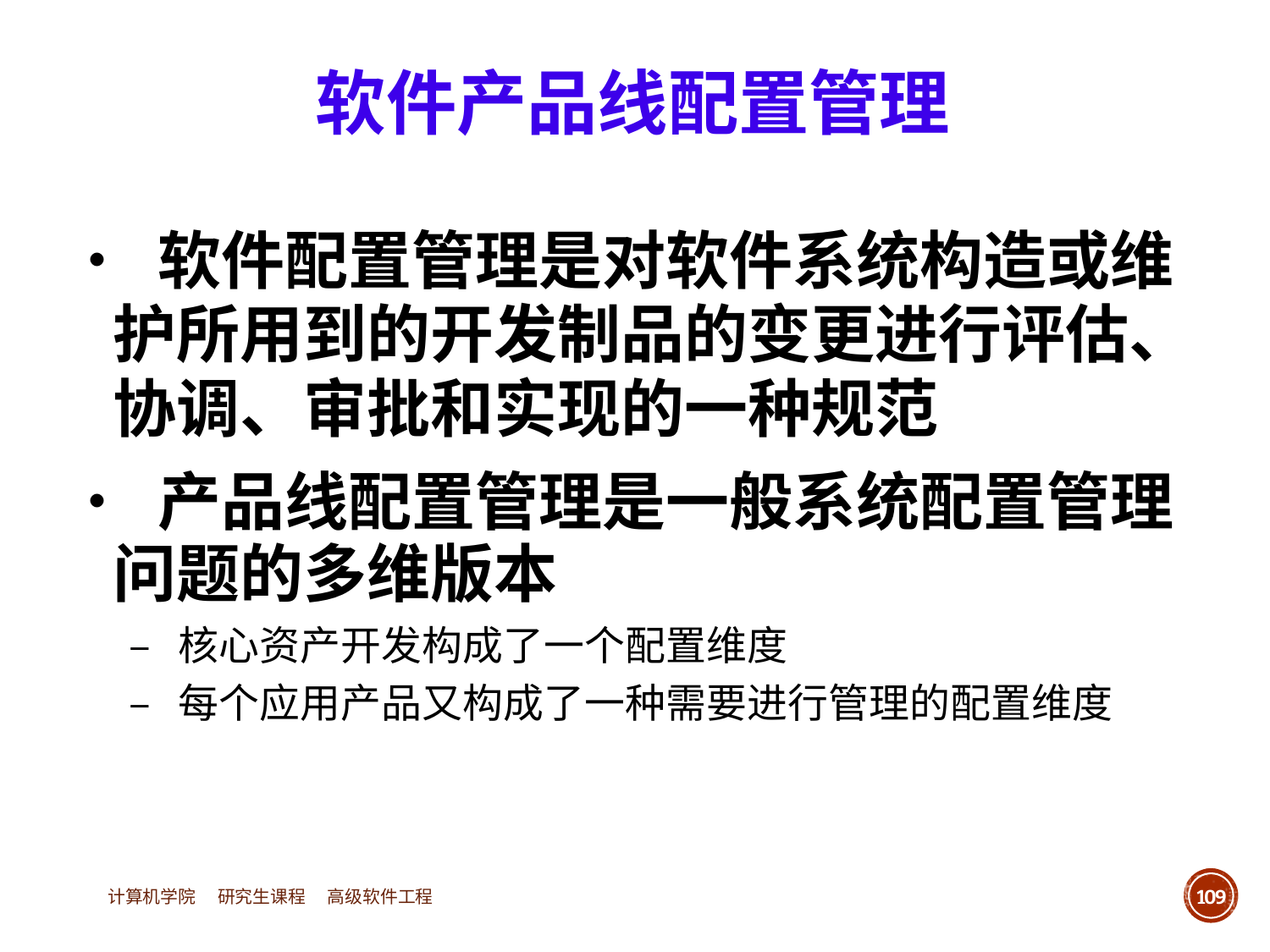

软件产品线配置管理

• 软件配置管理是对软件系统构造或维
	护所用到的开发制品的变更进行评估、
	协调、审批和实现的一种规范
• 产品线配置管理是一般系统配置管理
	问题的多维版本
		–  核心资产开发构成了一个配置维度
		–  每个应用产品又构成了一种需要进行管理的配置维度
计算机学院    研究生课程    高级软件工程
109